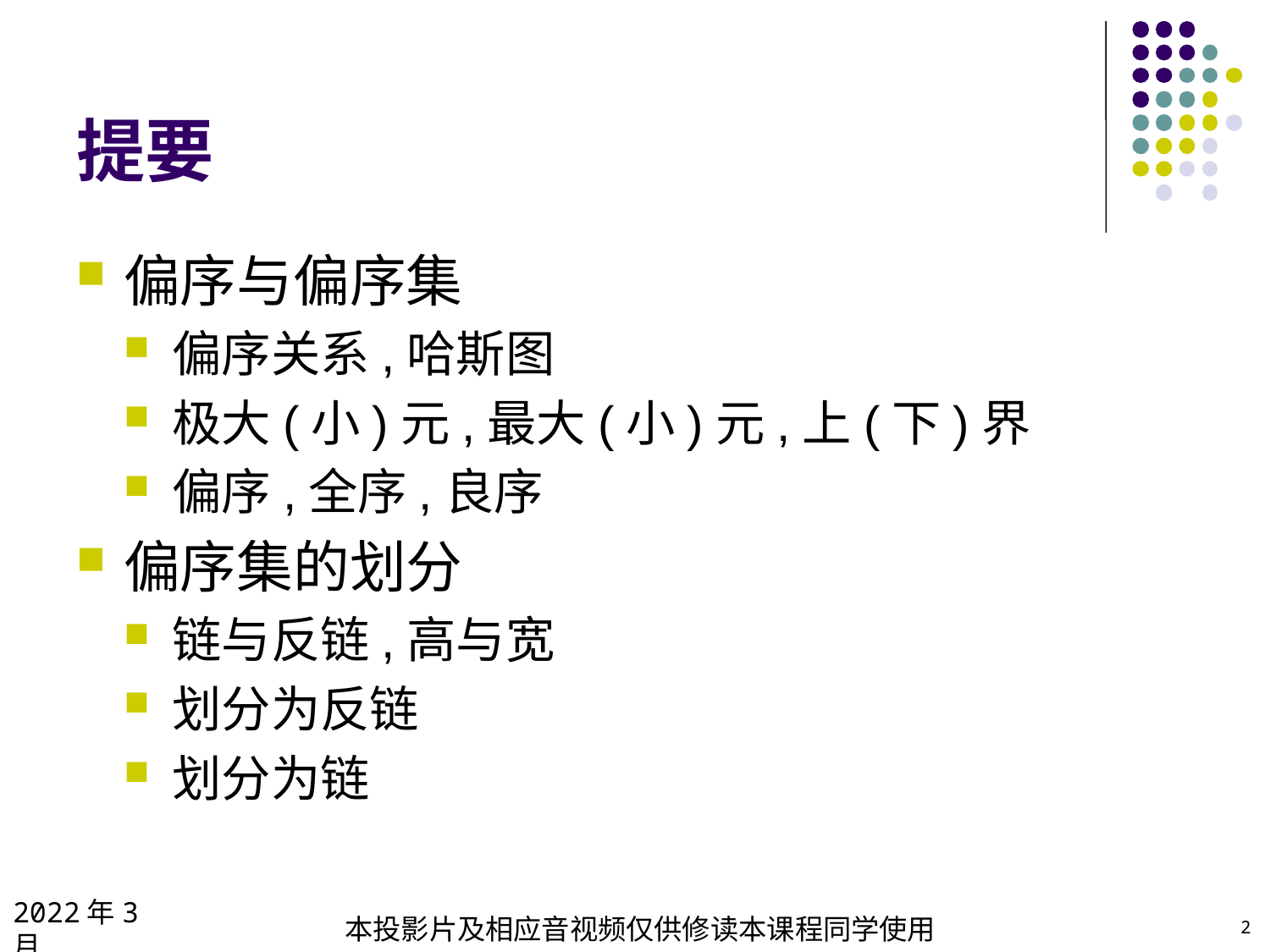

# 提要
偏序与偏序集
偏序关系,哈斯图
极大(小)元,最大(小)元,上(下)界
偏序,全序,良序
偏序集的划分
链与反链,高与宽
划分为反链
划分为链
2022年3月
本投影片及相应音视频仅供修读本课程同学使用
2